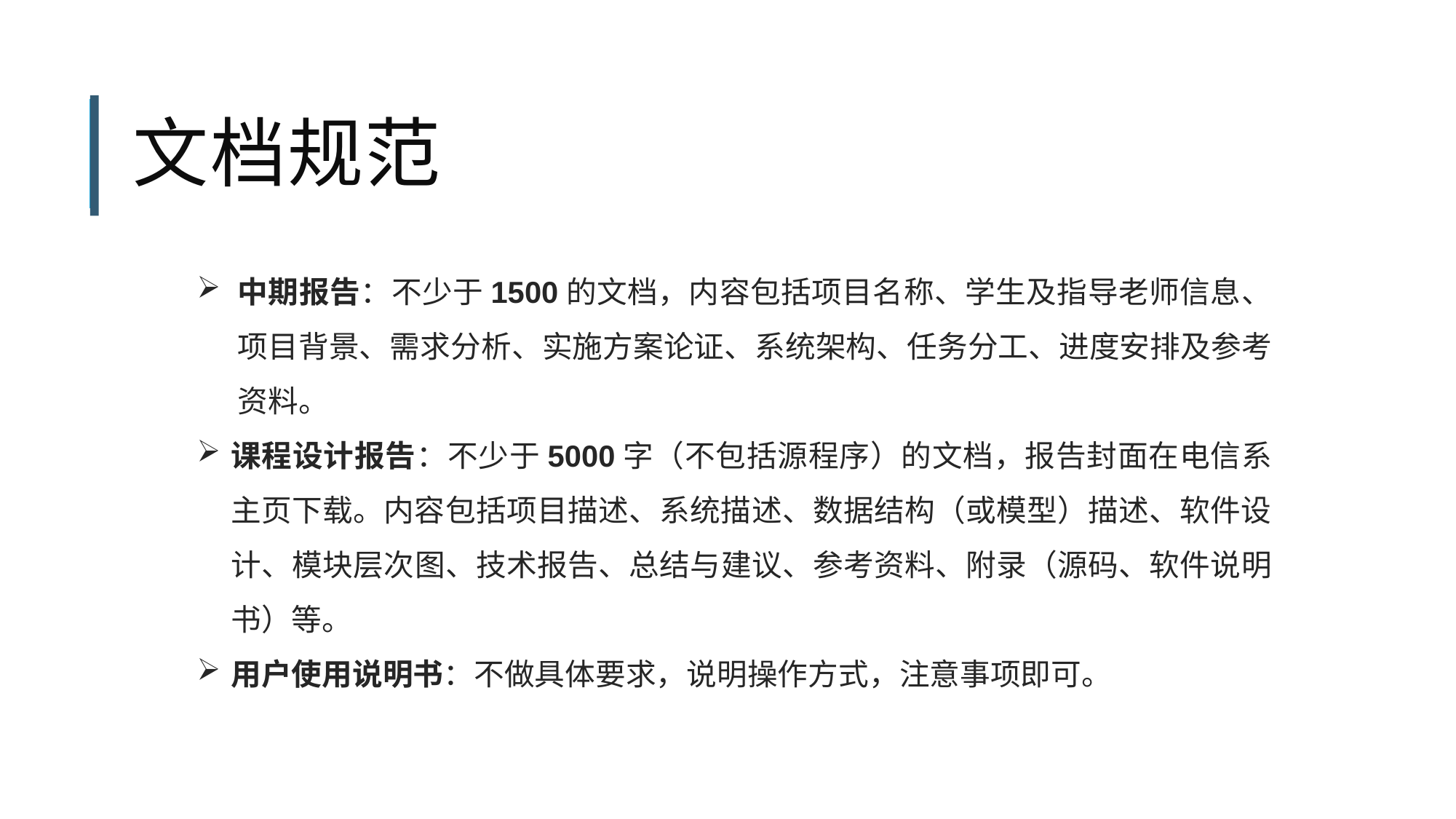

# 文档规范

中期报告：不少于1500的文档，内容包括项目名称、学生及指导老师信息、项目背景、需求分析、实施方案论证、系统架构、任务分工、进度安排及参考资料。
课程设计报告：不少于5000字（不包括源程序）的文档，报告封面在电信系主页下载。内容包括项目描述、系统描述、数据结构（或模型）描述、软件设计、模块层次图、技术报告、总结与建议、参考资料、附录（源码、软件说明书）等。
用户使用说明书：不做具体要求，说明操作方式，注意事项即可。